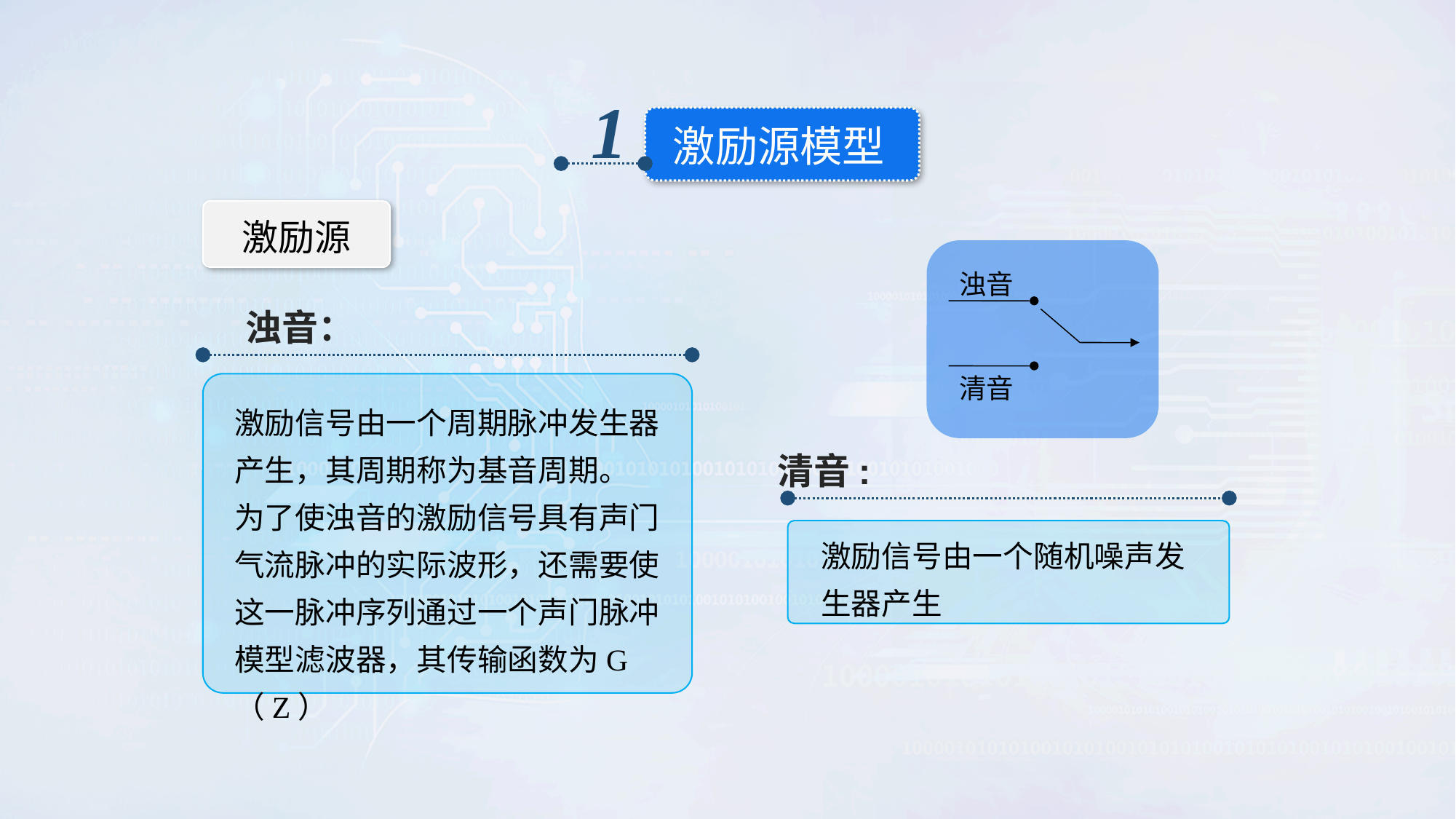

1

激励源模型

激励源

浊音

清音
浊音：

激励信号由一个周期脉冲发生器产生，其周期称为基音周期。
为了使浊音的激励信号具有声门气流脉冲的实际波形，还需要使这一脉冲序列通过一个声门脉冲模型滤波器，其传输函数为G（Z）
清音:

激励信号由一个随机噪声发生器产生